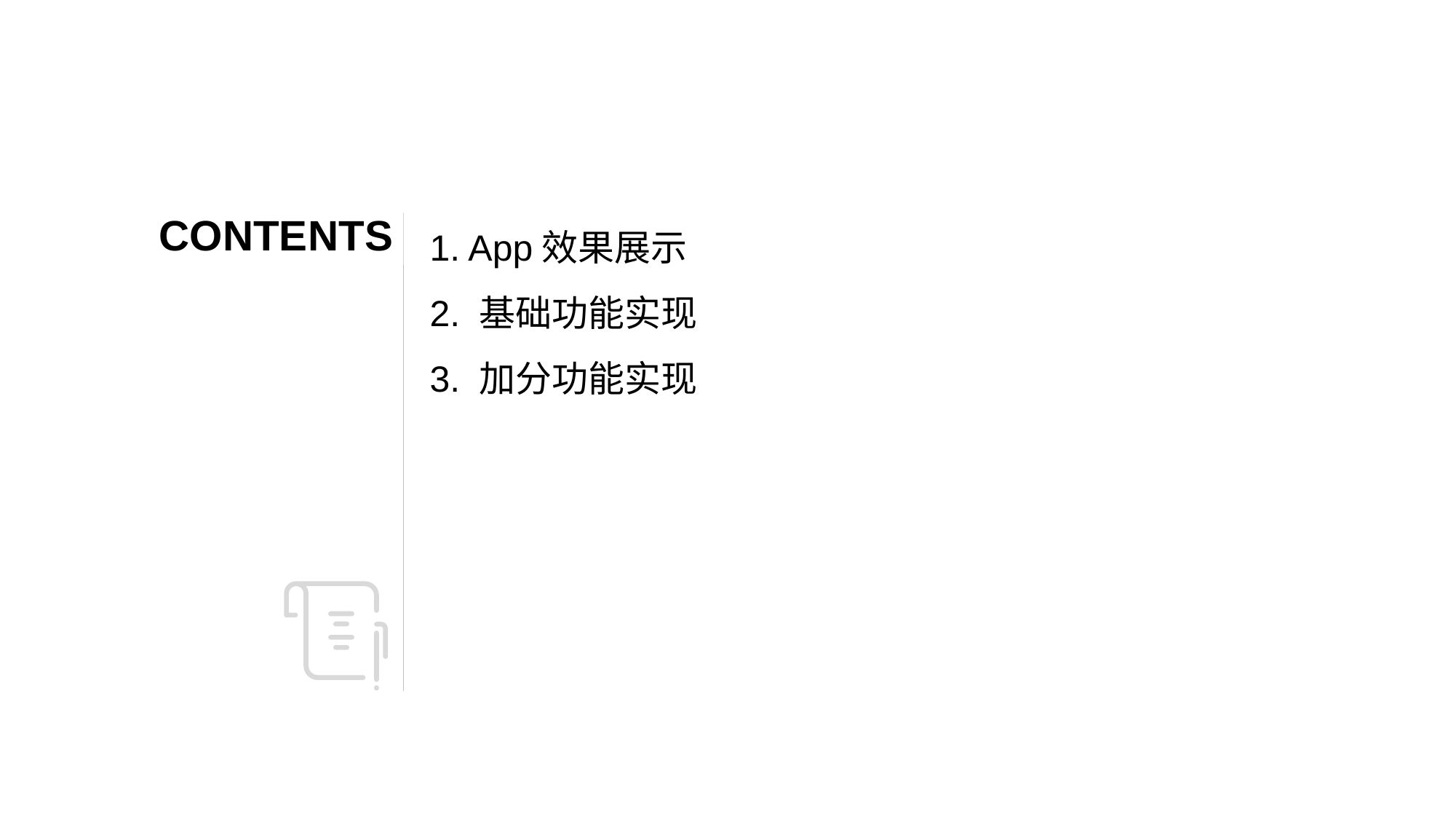

CO NTE NTS
1. App效果展示
2. 基础功能实现
3. 加分功能实现